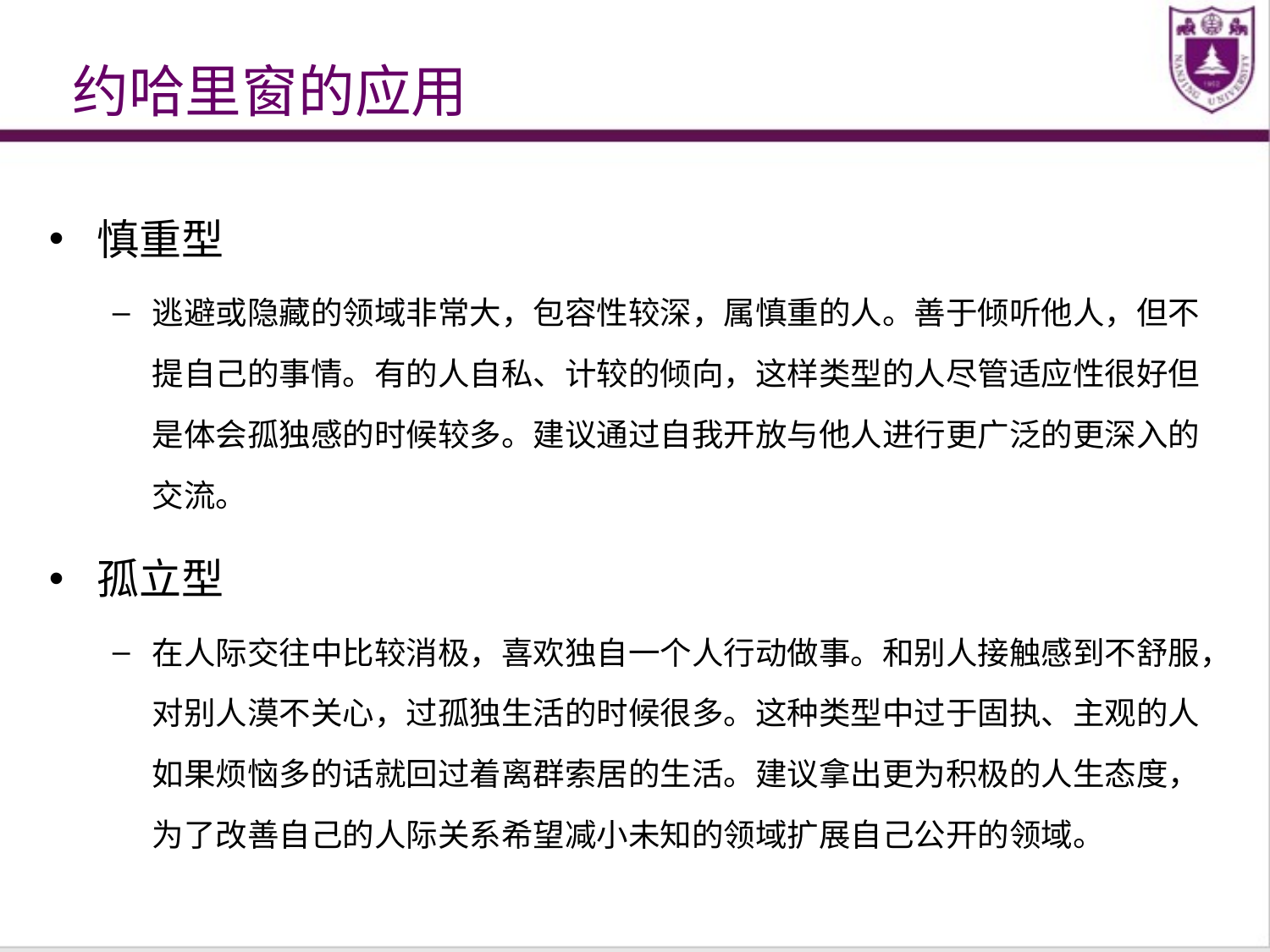

# 约哈里窗的应用
慎重型
逃避或隐藏的领域非常大，包容性较深，属慎重的人。善于倾听他人，但不提自己的事情。有的人自私、计较的倾向，这样类型的人尽管适应性很好但是体会孤独感的时候较多。建议通过自我开放与他人进行更广泛的更深入的交流。
孤立型
在人际交往中比较消极，喜欢独自一个人行动做事。和别人接触感到不舒服，对别人漠不关心，过孤独生活的时候很多。这种类型中过于固执、主观的人如果烦恼多的话就回过着离群索居的生活。建议拿出更为积极的人生态度，为了改善自己的人际关系希望减小未知的领域扩展自己公开的领域。